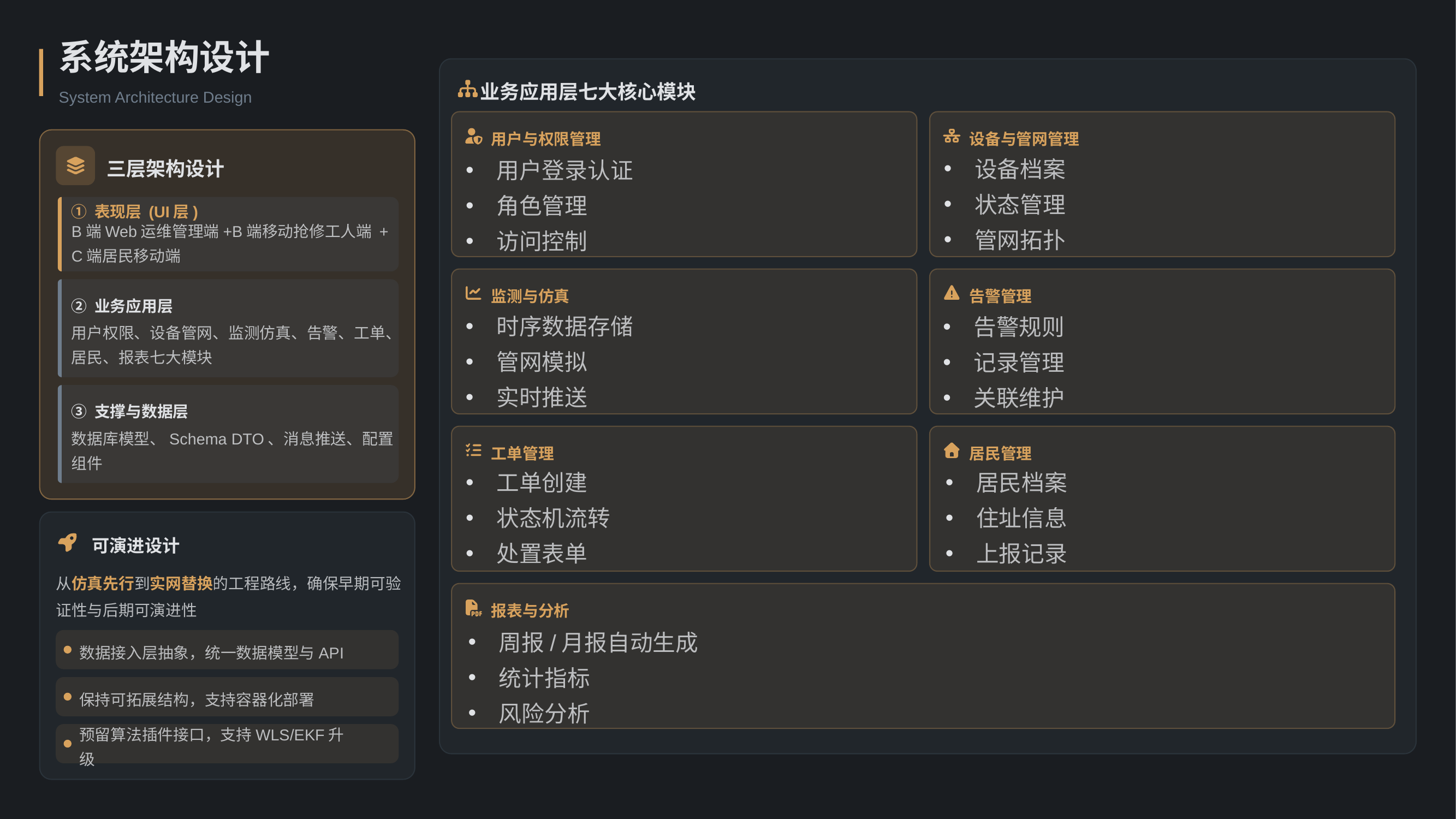

系统架构设计

业务应用层七大核心模块

System Architecture Design

用户与权限管理
设备与管网管理

三层架构设计

设备档案
状态管理
管网拓扑
用户登录认证
角色管理
访问控制

① 表现层 (UI层)
B端Web运维管理端+B端移动抢修工人端 + C端居民移动端

监测与仿真
告警管理

② 业务应用层
用户权限、设备管网、监测仿真、告警、工单、居民、报表七大模块
时序数据存储
管网模拟
实时推送
告警规则
记录管理
关联维护

③ 支撑与数据层
数据库模型、Schema DTO、消息推送、配置组件

工单管理
居民管理

工单创建
状态机流转
处置表单
居民档案
住址信息
上报记录

可演进设计

从仿真先行到实网替换的工程路线，确保早期可验证性与后期可演进性

报表与分析

数据接入层抽象，统一数据模型与API

周报/月报自动生成
统计指标
风险分析

保持可拓展结构，支持容器化部署

预留算法插件接口，支持WLS/EKF升级